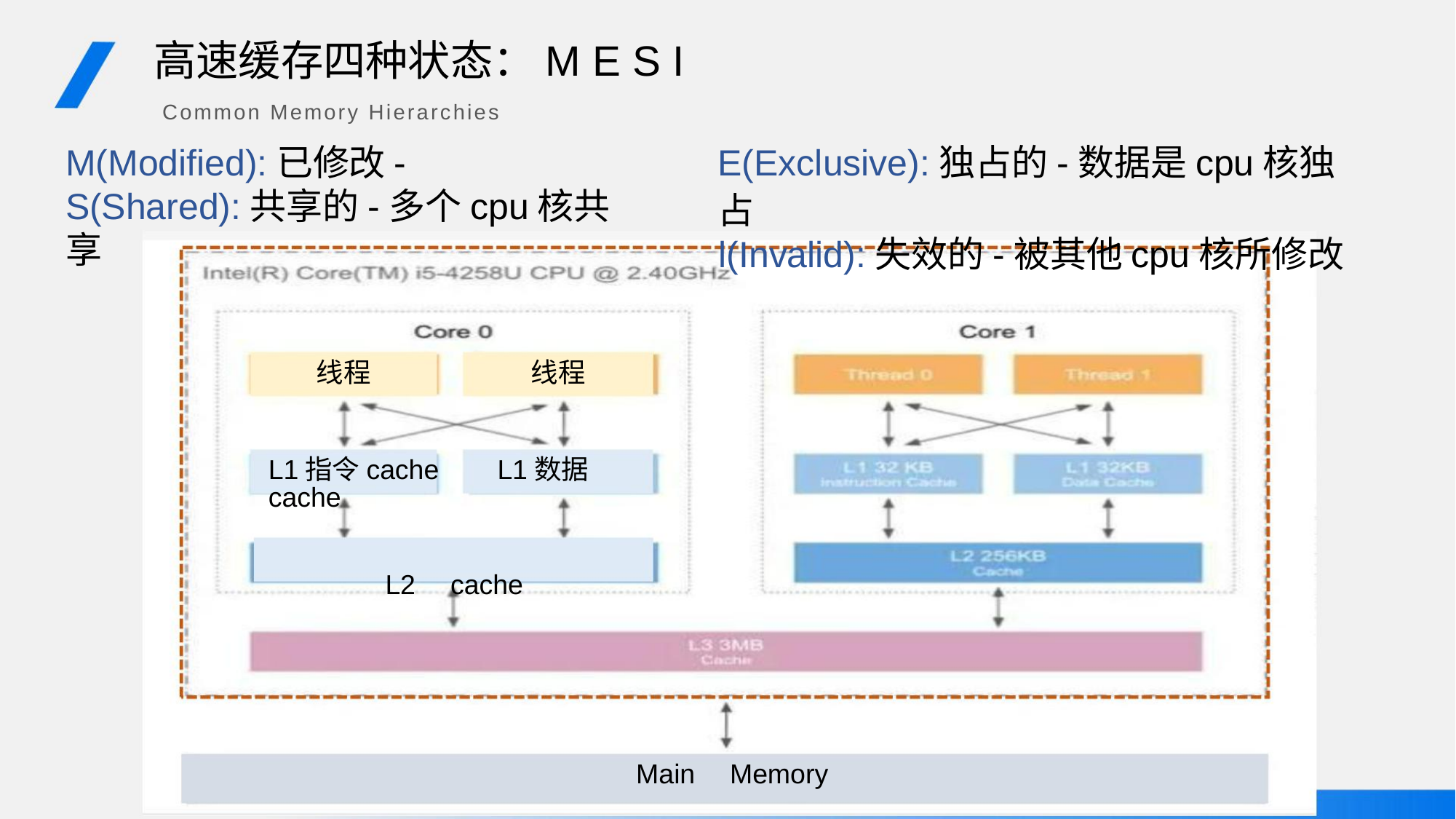

高速缓存四种状态：M E S I
Common Memory Hierarchies
M(Modified):已修改-
S(Shared):共享的-多个cpu核共享
E(Exclusive):独占的-数据是cpu核独占
l(Invalid):失效的-被其他cpu核所修改
线程
线程
L1指令cache L1数据cache
L2 cache
Main Memory